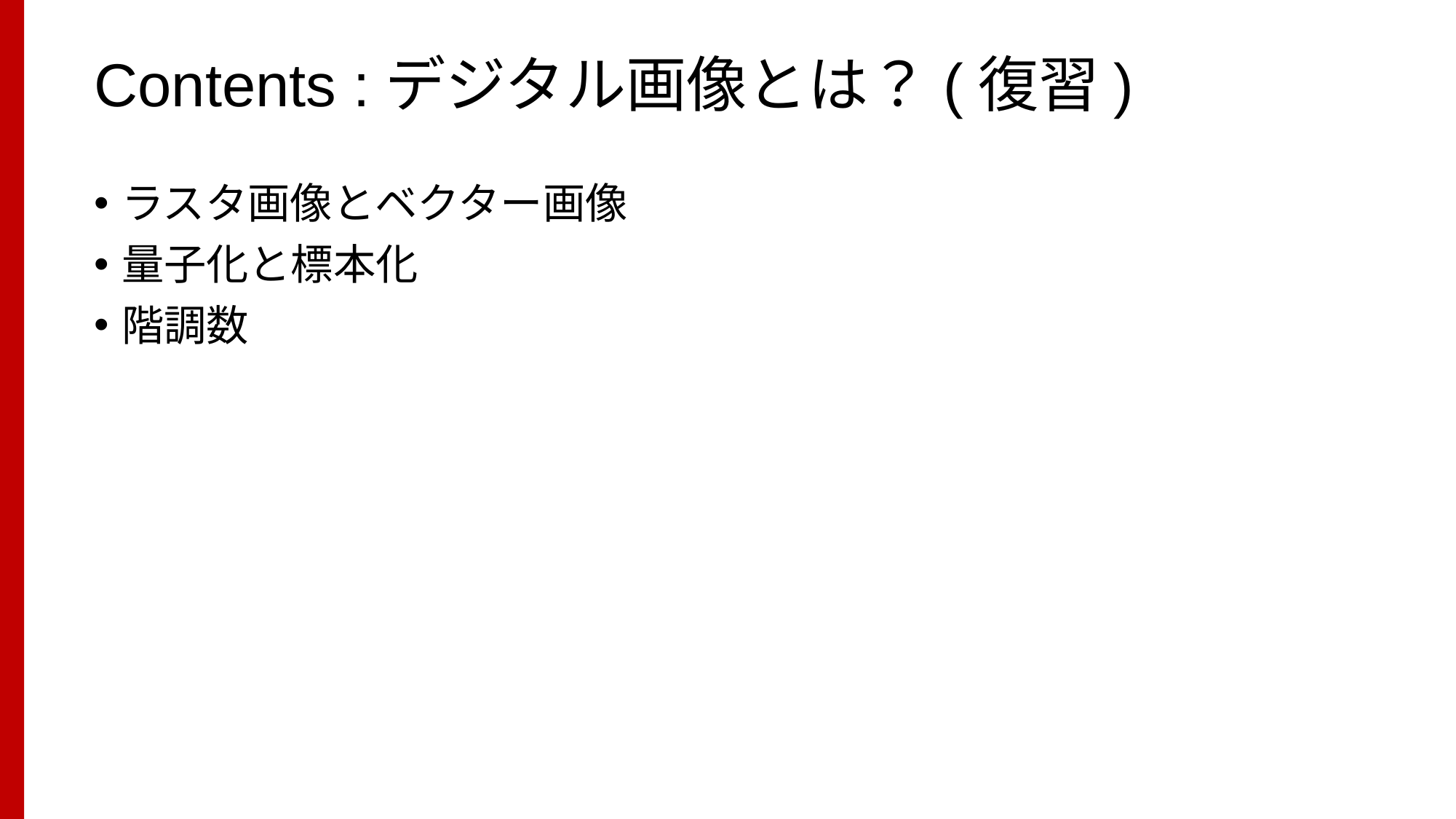

# Contents :デジタル画像とは？(復習)
ラスタ画像とベクター画像
量子化と標本化
階調数